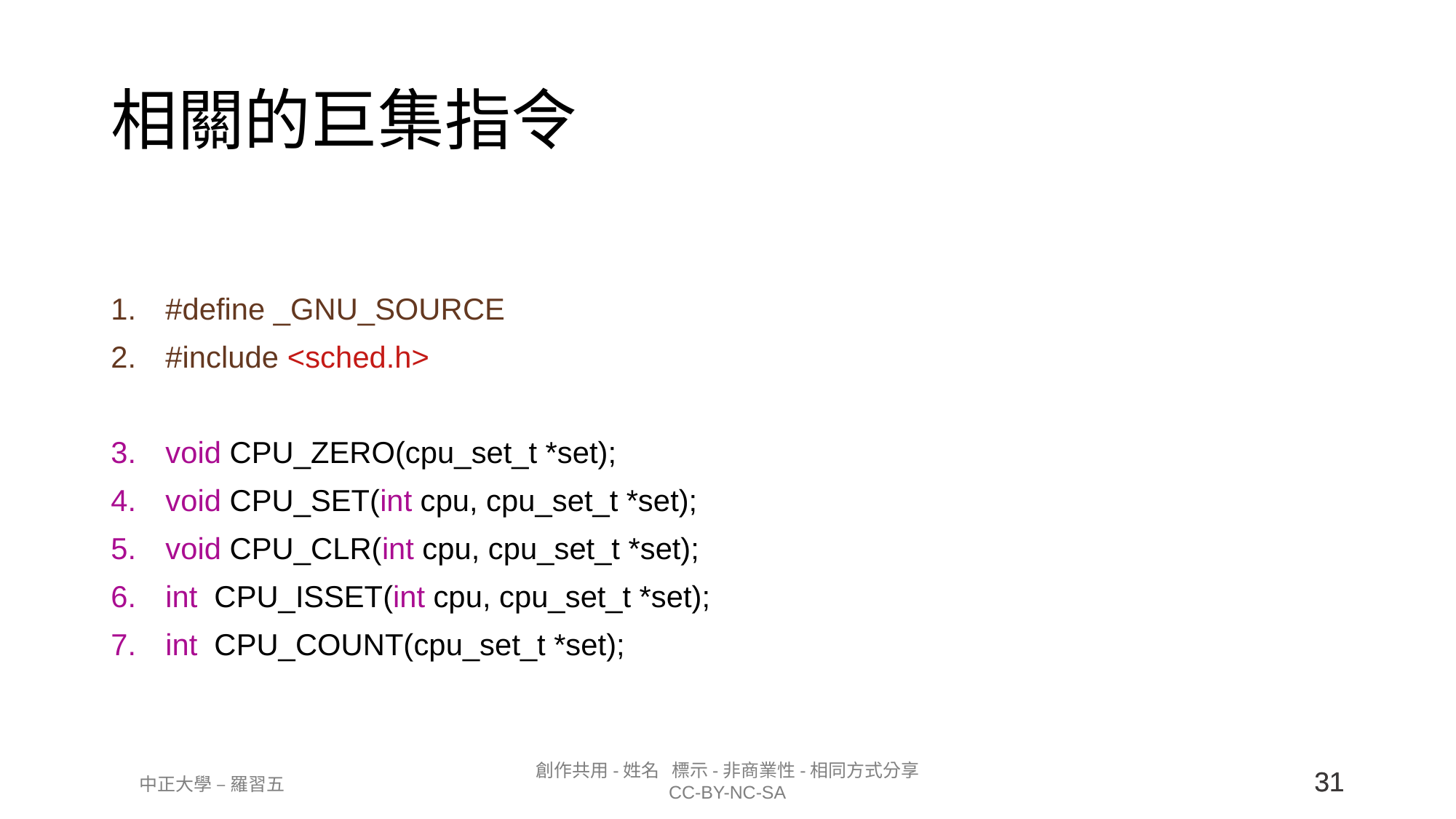

# 相關的巨集指令
#define _GNU_SOURCE
#include <sched.h>

void CPU_ZERO(cpu_set_t *set);
void CPU_SET(int cpu, cpu_set_t *set);
void CPU_CLR(int cpu, cpu_set_t *set);
int  CPU_ISSET(int cpu, cpu_set_t *set);
int  CPU_COUNT(cpu_set_t *set);